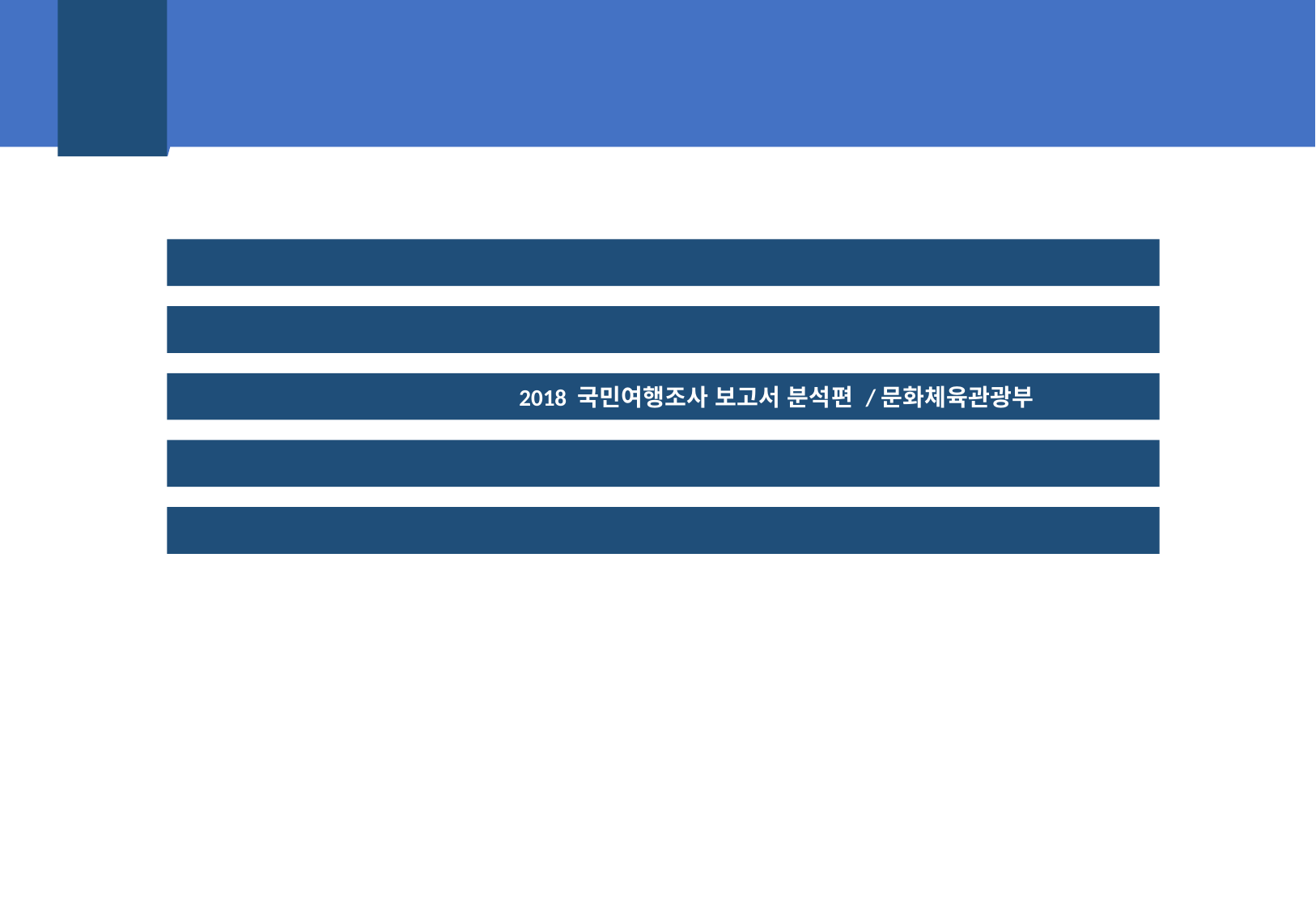

3
출 처
PPT 기본 템플릿 참고 – INFORGRAM DESIGN STUDIO
PPT 메인 디자인 참고 및 앱 디자인 참고 – Pinterest
여행 자료조사 참고 –  2018 국민여행조사 보고서 분석편 /문화체육관광부
아이콘 사용 - FLATICON.com
이미지 사용 – Google image